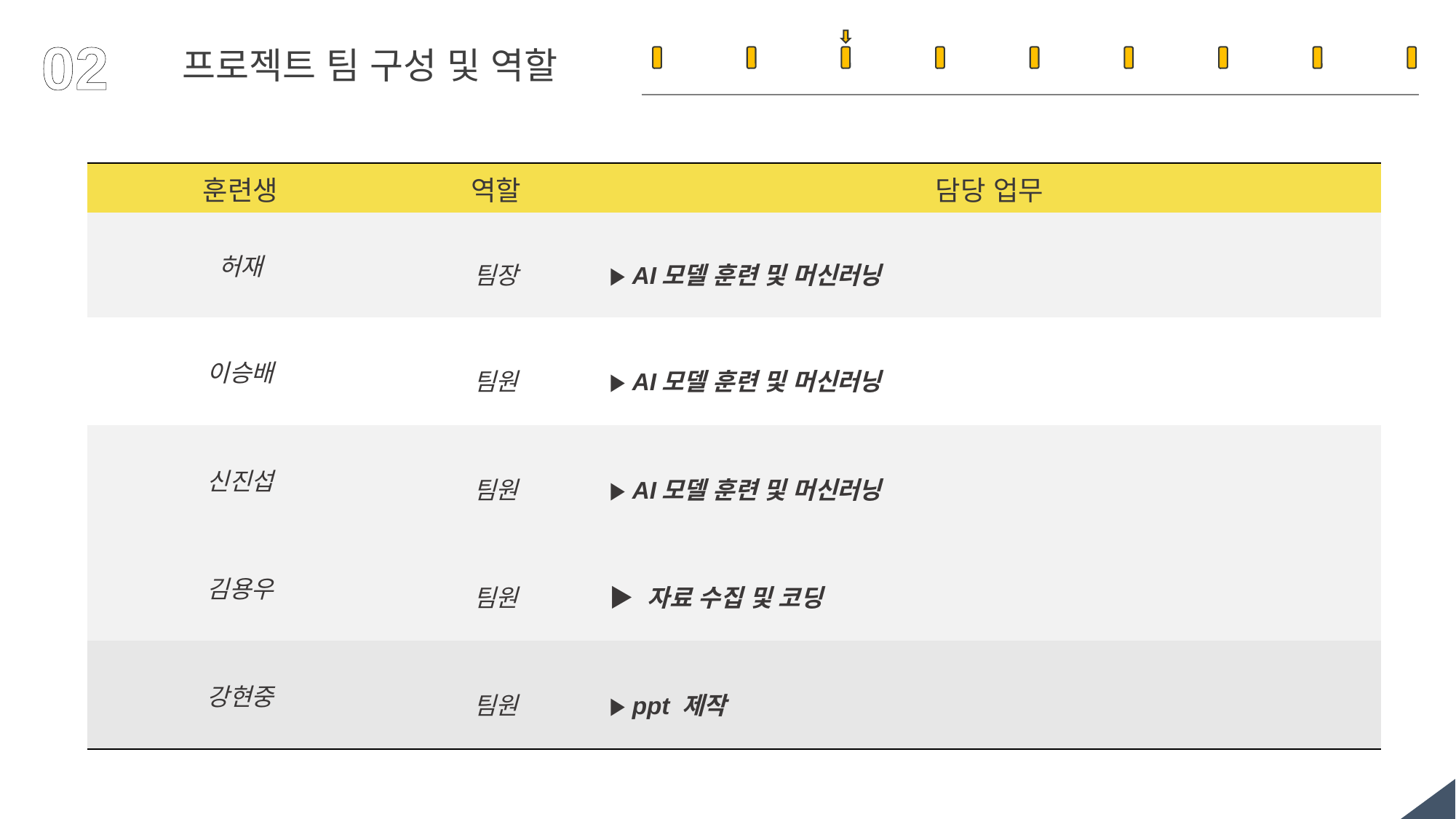

02

프로젝트 팀 구성 및 역할

| 훈련생 | 역할 | 담당 업무 |
| --- | --- | --- |
| 허재 | 팀장 | ▶ AI모델 훈련 및 머신러닝 |
| 이승배 | 팀원 | ▶ AI모델 훈련 및 머신러닝 |
| 신진섭 | 팀원 | ▶ AI모델 훈련 및 머신러닝 |
| 김용우 | 팀원 | ▶ 자료 수집 및 코딩 |
| 강현중 | 팀원 | ▶ ppt 제작 |